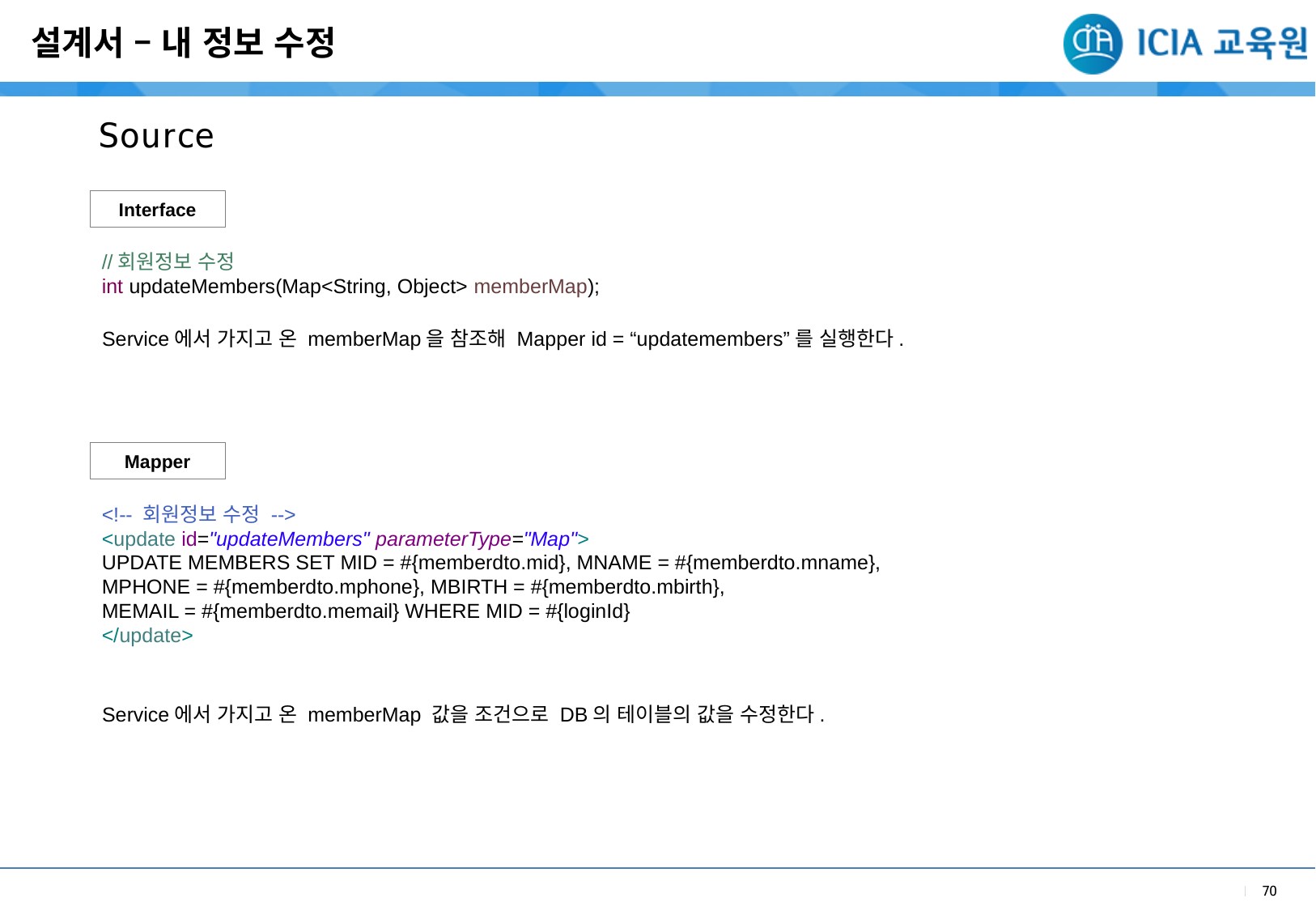

설계서 – 내 정보 수정
Source
Interface
//회원정보 수정
int updateMembers(Map<String, Object> memberMap);
Service에서 가지고 온 memberMap을 참조해 Mapper id = “updatemembers”를 실행한다.
Mapper
<!-- 회원정보 수정 -->
<update id="updateMembers" parameterType="Map">
UPDATE MEMBERS SET MID = #{memberdto.mid}, MNAME = #{memberdto.mname},
MPHONE = #{memberdto.mphone}, MBIRTH = #{memberdto.mbirth},
MEMAIL = #{memberdto.memail} WHERE MID = #{loginId}
</update>
Service에서 가지고 온 memberMap 값을 조건으로 DB의 테이블의 값을 수정한다.